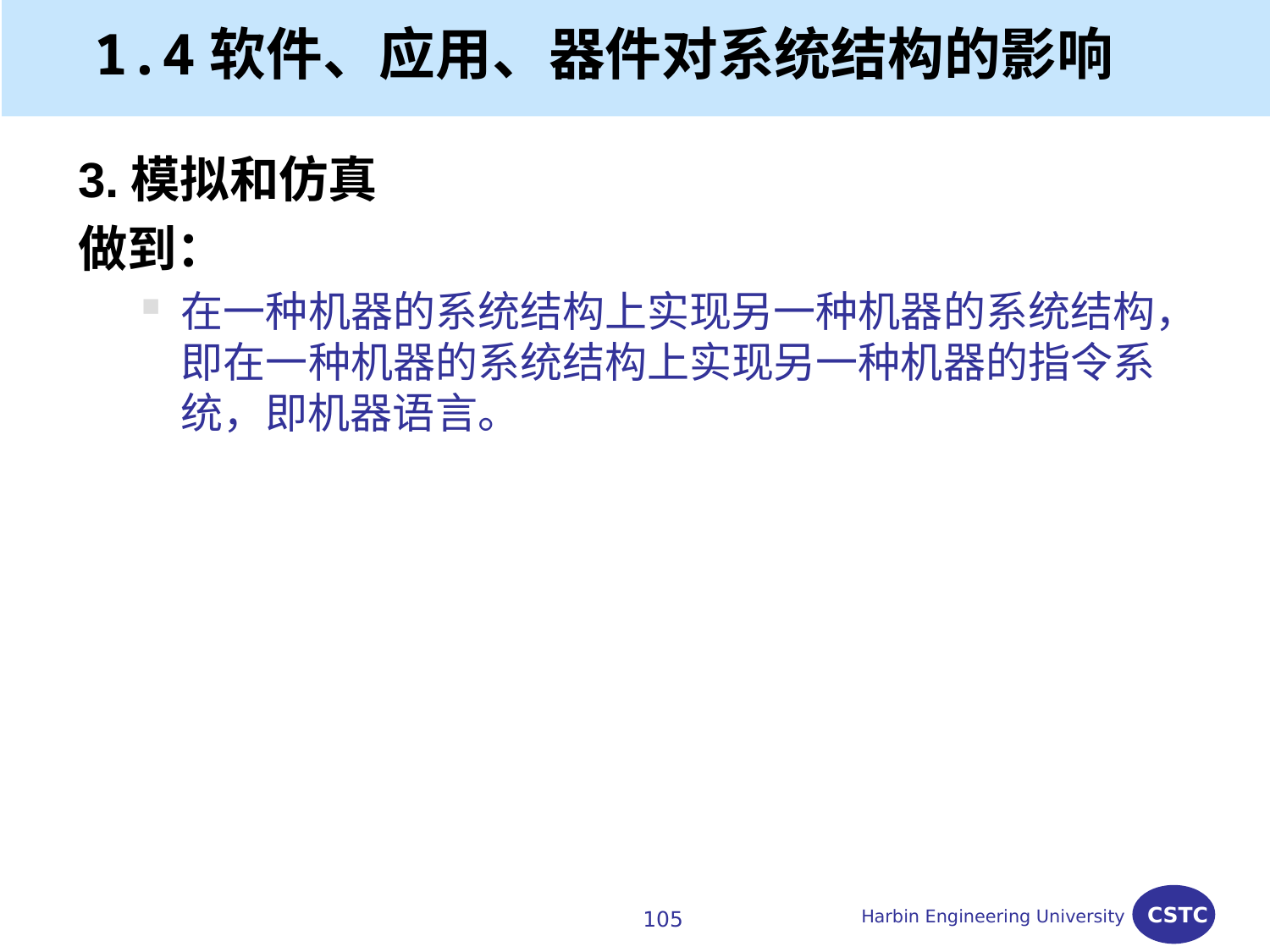

# 1.4软件、应用、器件对系统结构的影响
3.模拟和仿真
做到：
在一种机器的系统结构上实现另一种机器的系统结构，即在一种机器的系统结构上实现另一种机器的指令系统，即机器语言。
105
Harbin Engineering University